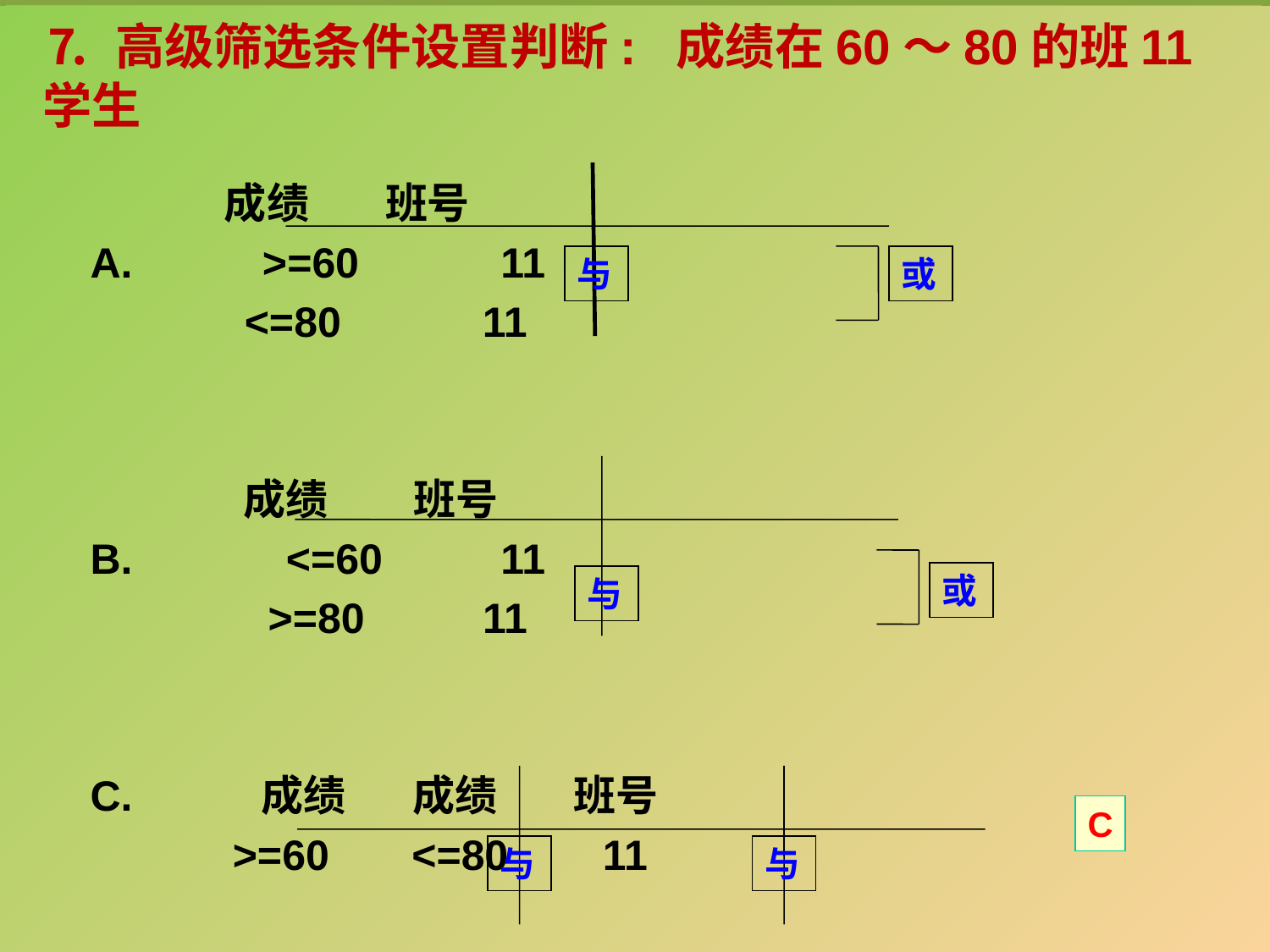

⒎ 高级筛选条件设置判断:  成绩在60～80的班11学生

             成绩        班号
A.           >=60            11
             <=80            11

               成绩         班号
B.             <=60          11
               >=80          11

C.          成绩       成绩        班号
            >=60       <=80        11

与

或

或
与

与
与
C

109